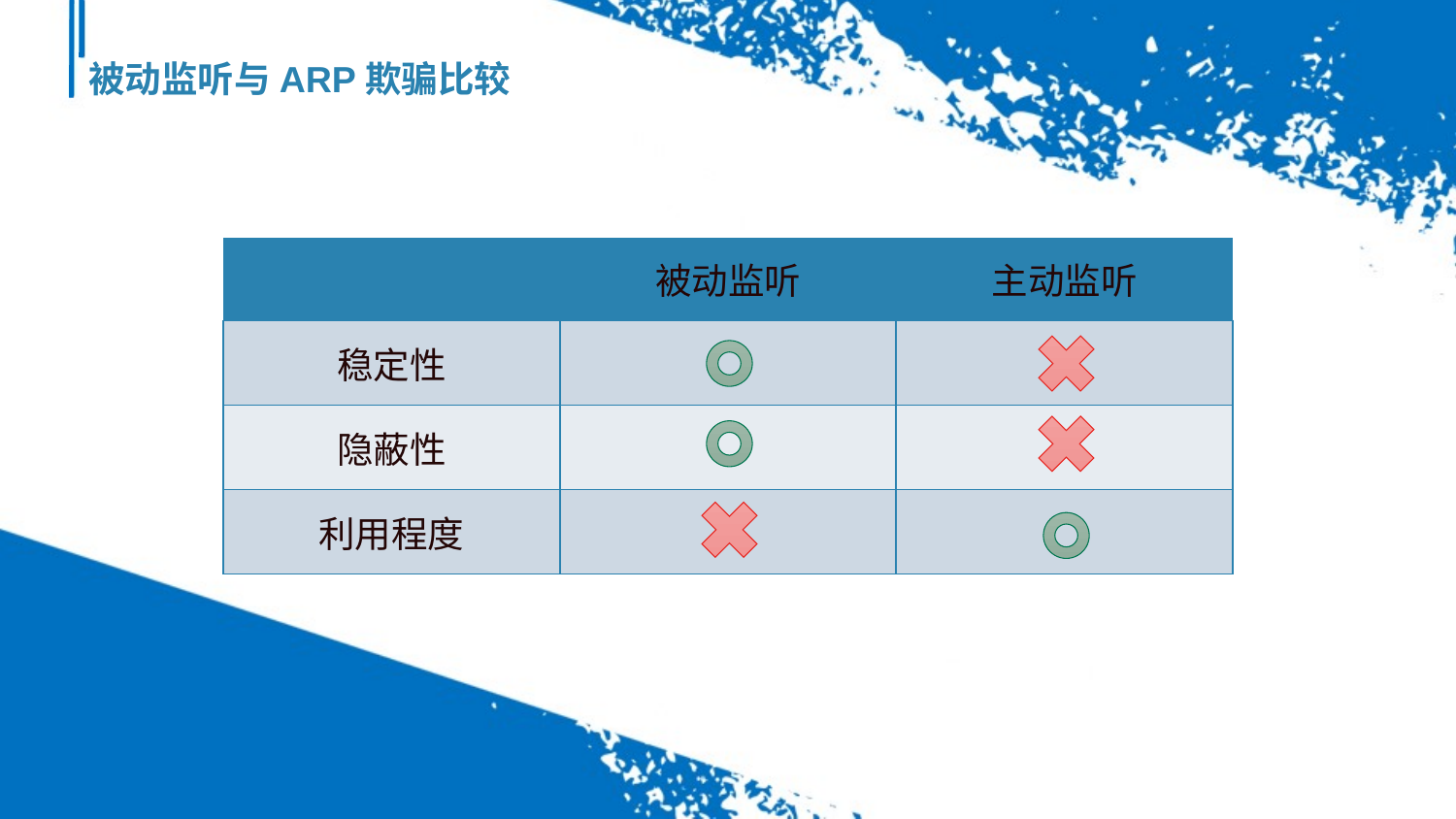

被动监听与ARP欺骗比较
|  | 被动监听 | 主动监听 |
| --- | --- | --- |
| 稳定性 |  |  |
| 隐蔽性 |  |  |
| 利用程度 |  |  |